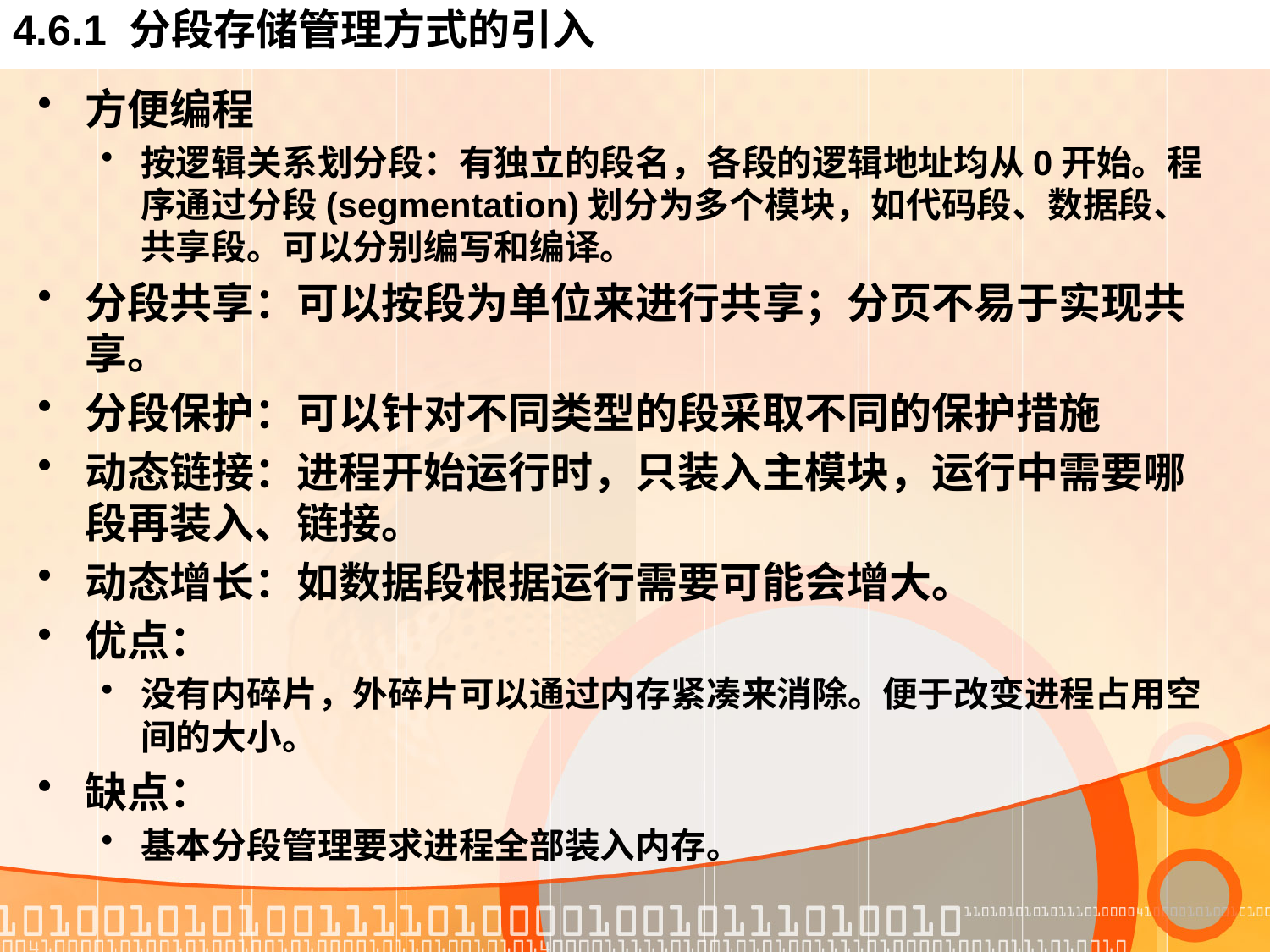

# 4.6.1 分段存储管理方式的引入
方便编程
按逻辑关系划分段：有独立的段名，各段的逻辑地址均从0开始。程序通过分段(segmentation)划分为多个模块，如代码段、数据段、共享段。可以分别编写和编译。
分段共享：可以按段为单位来进行共享；分页不易于实现共享。
分段保护：可以针对不同类型的段采取不同的保护措施
动态链接：进程开始运行时，只装入主模块，运行中需要哪段再装入、链接。
动态增长：如数据段根据运行需要可能会增大。
优点：
没有内碎片，外碎片可以通过内存紧凑来消除。便于改变进程占用空间的大小。
缺点：
基本分段管理要求进程全部装入内存。